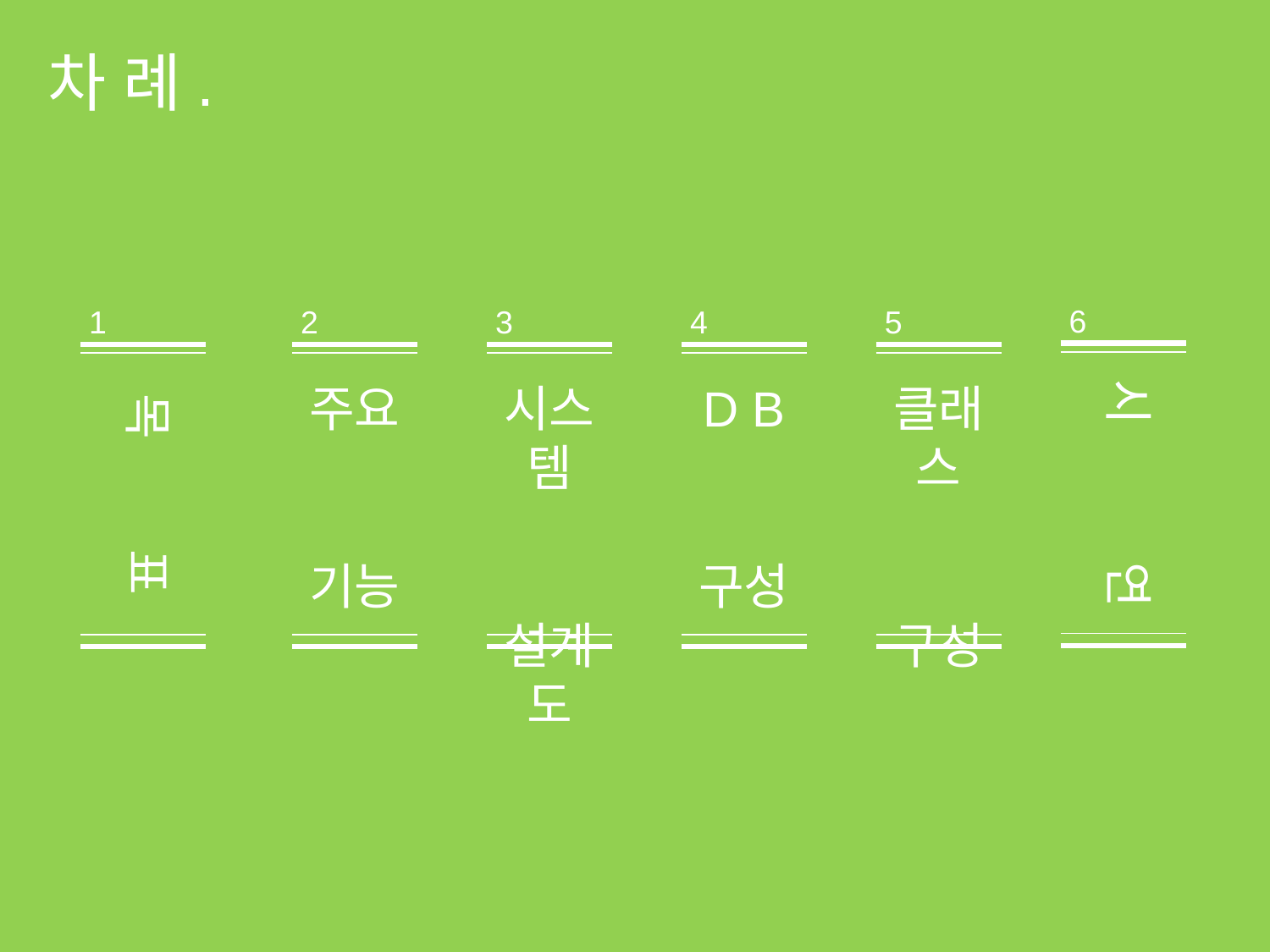

차 례.
6

시          연
1

목        표
2

주요

기능
3

시스템

설계도
4

D B

구성
5

클래스

구성